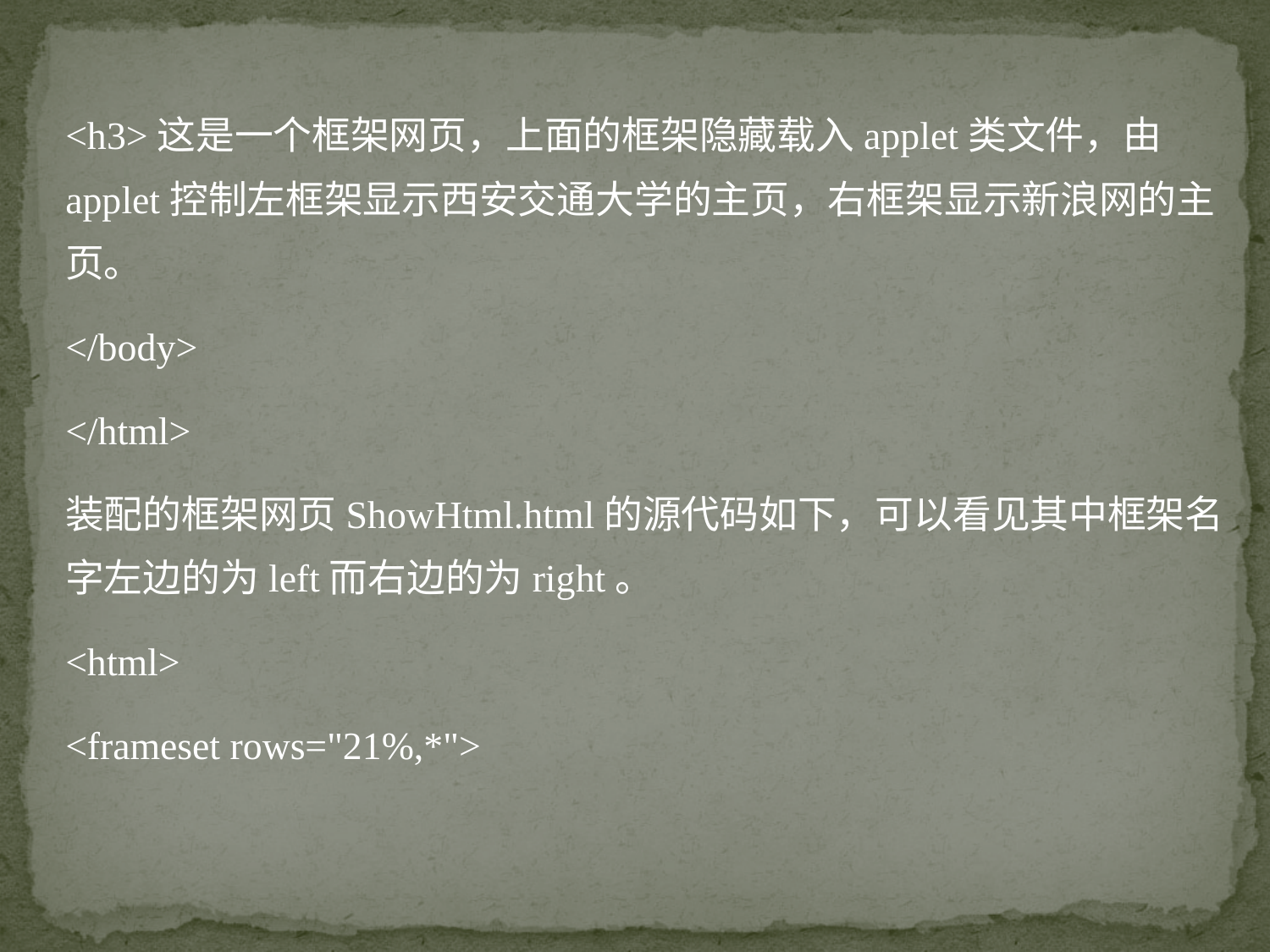

<h3>这是一个框架网页，上面的框架隐藏载入applet类文件，由applet控制左框架显示西安交通大学的主页，右框架显示新浪网的主页。
</body>
</html>
装配的框架网页ShowHtml.html的源代码如下，可以看见其中框架名字左边的为left而右边的为right。
<html>
<frameset rows="21%,*">